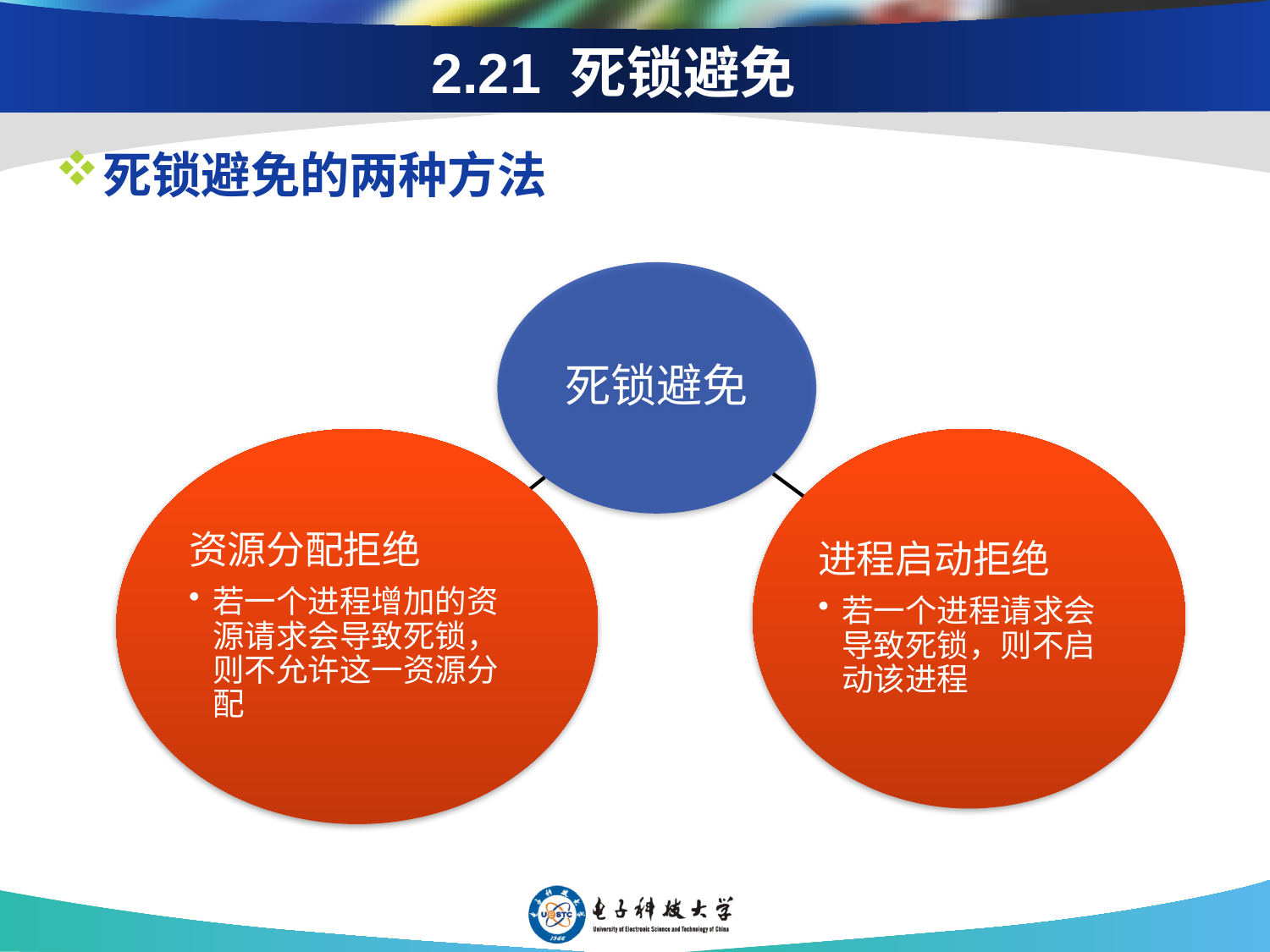

# 2.21 死锁避免
死锁避免的两种方法
死锁避免

进程启动拒绝
若一个进程请求会导致死锁，则不启动该进程

资源分配拒绝
若一个进程增加的资源请求会导致死锁，则不允许这一资源分配